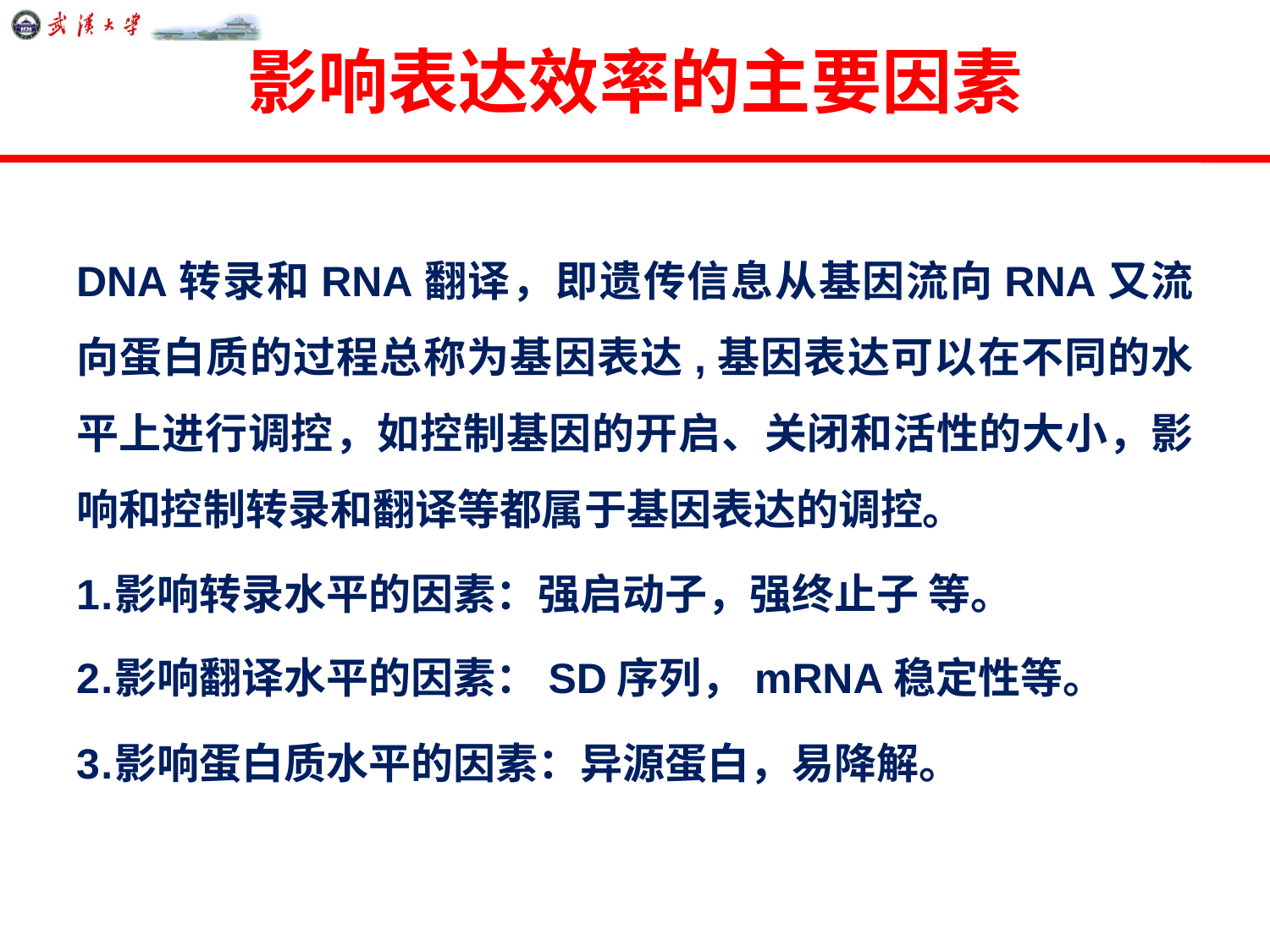

# 影响表达效率的主要因素
DNA转录和RNA翻译，即遗传信息从基因流向RNA又流向蛋白质的过程总称为基因表达,基因表达可以在不同的水平上进行调控，如控制基因的开启、关闭和活性的大小，影响和控制转录和翻译等都属于基因表达的调控。
影响转录水平的因素：强启动子，强终止子 等。
影响翻译水平的因素：SD序列，mRNA稳定性等。
影响蛋白质水平的因素：异源蛋白，易降解。